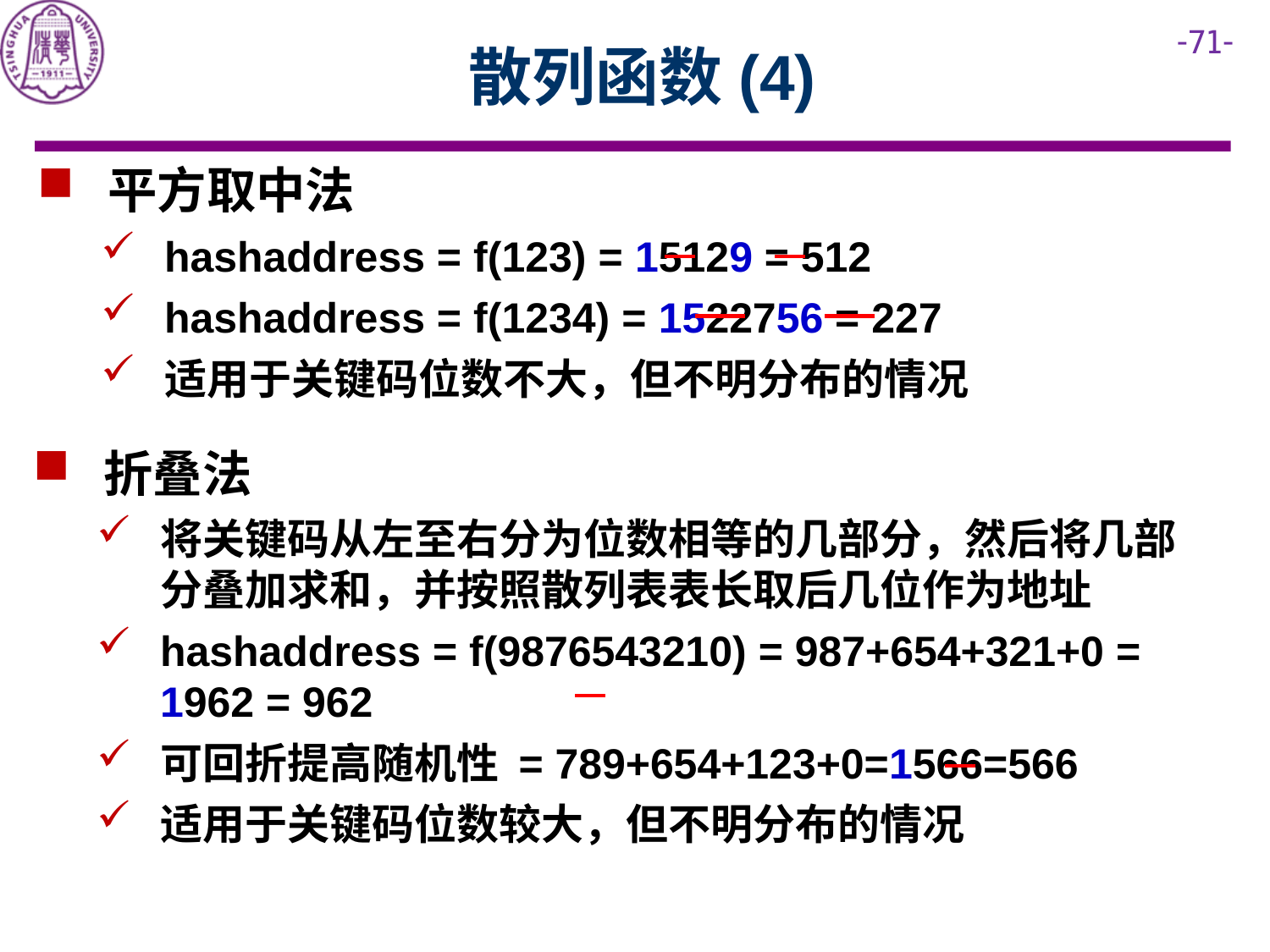

# 散列函数(4)
 平方取中法
hashaddress = f(123) = 15129 = 512
hashaddress = f(1234) = 1522756 = 227
适用于关键码位数不大，但不明分布的情况
 折叠法
将关键码从左至右分为位数相等的几部分，然后将几部分叠加求和，并按照散列表表长取后几位作为地址
hashaddress = f(9876543210) = 987+654+321+0 = 1962 = 962
可回折提高随机性 = 789+654+123+0=1566=566
适用于关键码位数较大，但不明分布的情况